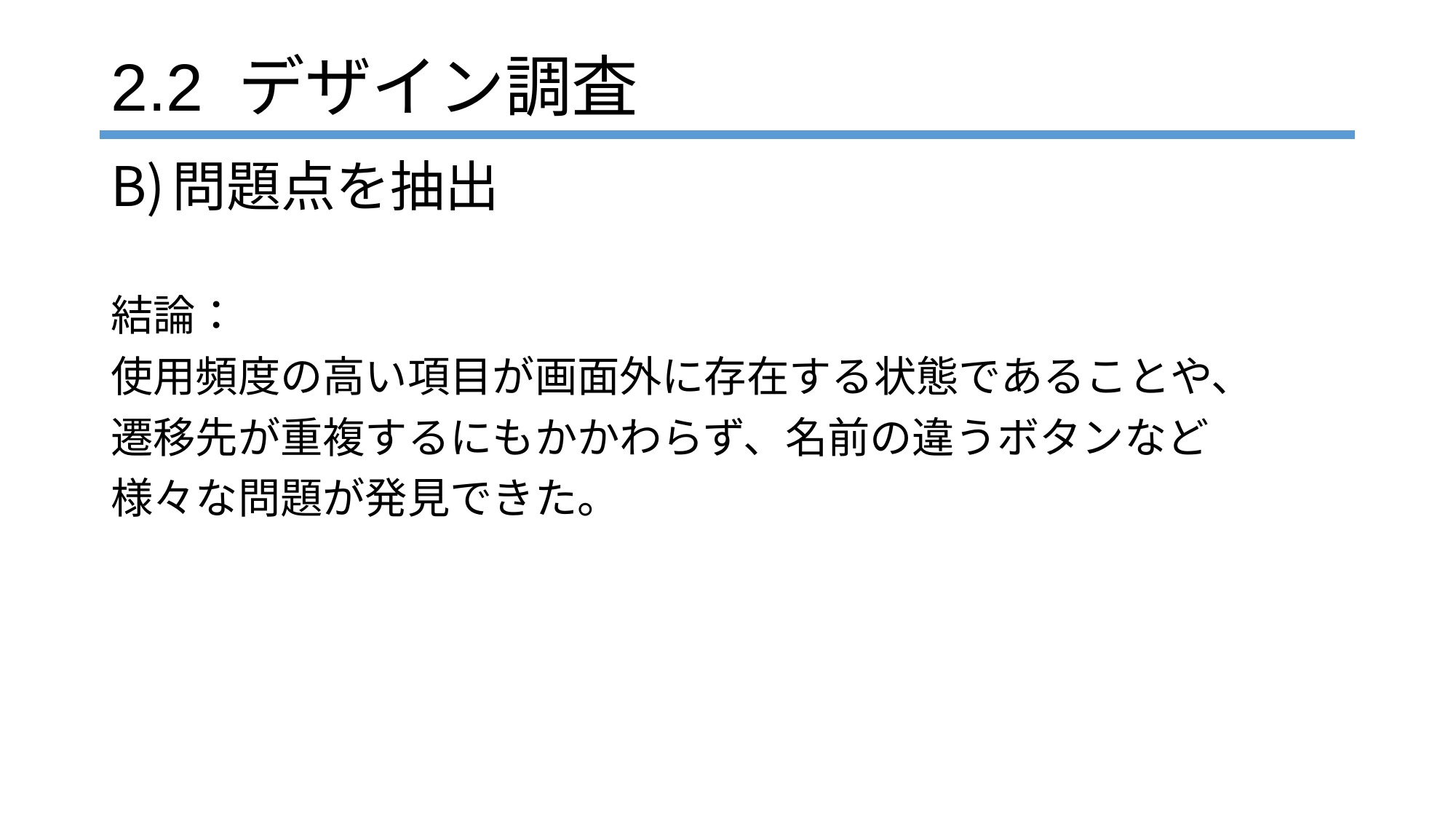

2.2 デザイン調査
問題点を抽出

結論：
使用頻度の高い項目が画面外に存在する状態であることや、
遷移先が重複するにもかかわらず、名前の違うボタンなど
様々な問題が発見できた。